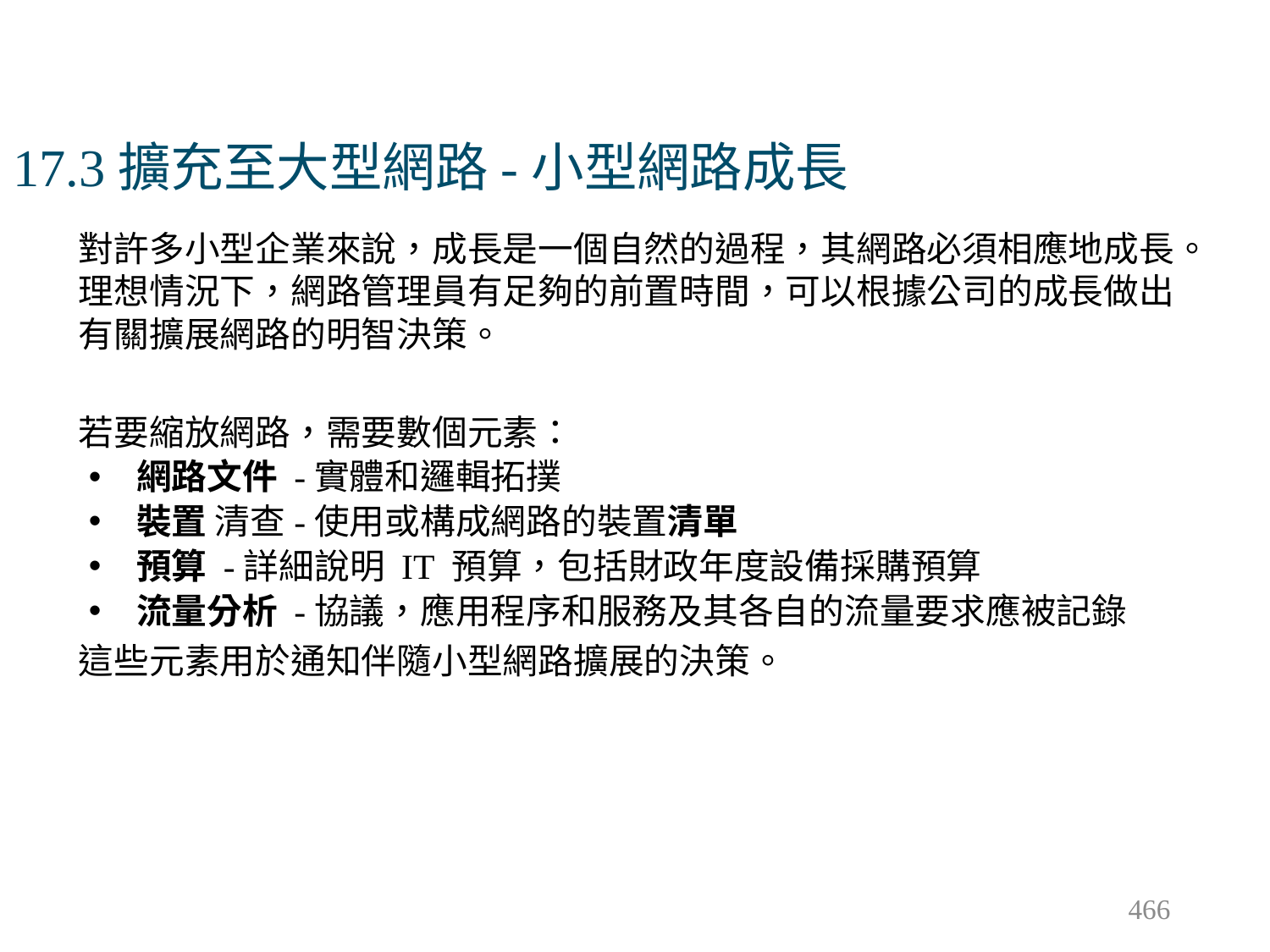

# 17.3擴充至大型網路-小型網路成長
對許多小型企業來說，成長是一個自然的過程，其網路必須相應地成長。理想情況下，網路管理員有足夠的前置時間，可以根據公司的成長做出有關擴展網路的明智決策。

若要縮放網路，需要數個元素：
網路文件 -實體和邏輯拓撲
裝置 清查-使用或構成網路的裝置清單
預算 -詳細說明 IT 預算，包括財政年度設備採購預算
流量分析 -協議，應用程序和服務及其各自的流量要求應被記錄
這些元素用於通知伴隨小型網路擴展的決策。

466